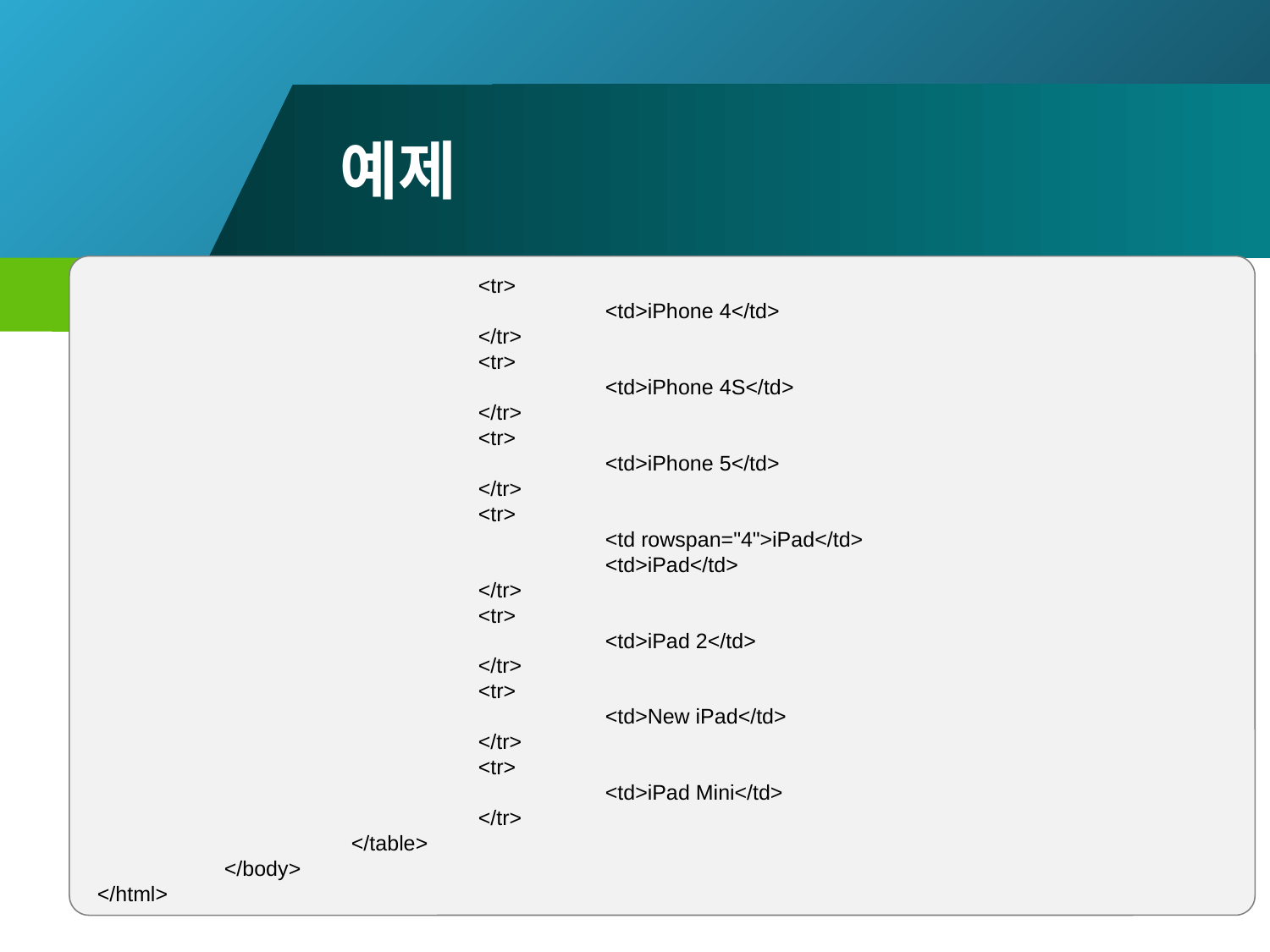

# 예제

			<tr>
				<td>iPhone 4</td>
			</tr>
			<tr>
				<td>iPhone 4S</td>
			</tr>
			<tr>
				<td>iPhone 5</td>
			</tr>
			<tr>
				<td rowspan="4">iPad</td>
				<td>iPad</td>
			</tr>
			<tr>
				<td>iPad 2</td>
			</tr>
			<tr>
				<td>New iPad</td>
			</tr>
			<tr>
				<td>iPad Mini</td>
			</tr>
		</table>
	</body>
</html>